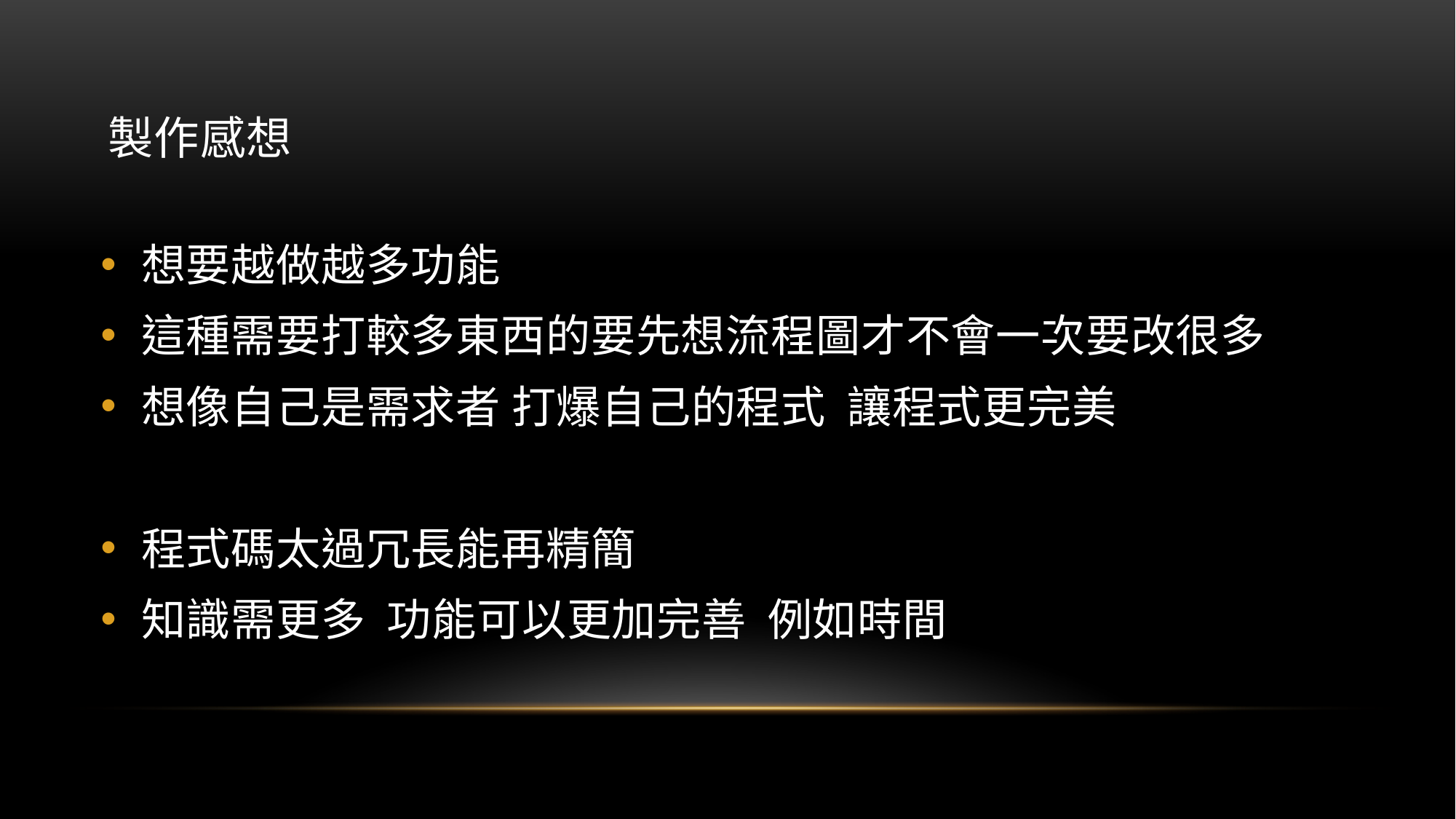

# 製作感想

想要越做越多功能
這種需要打較多東西的要先想流程圖才不會一次要改很多
想像自己是需求者 打爆自己的程式  讓程式更完美

程式碼太過冗長能再精簡
知識需更多  功能可以更加完善  例如時間